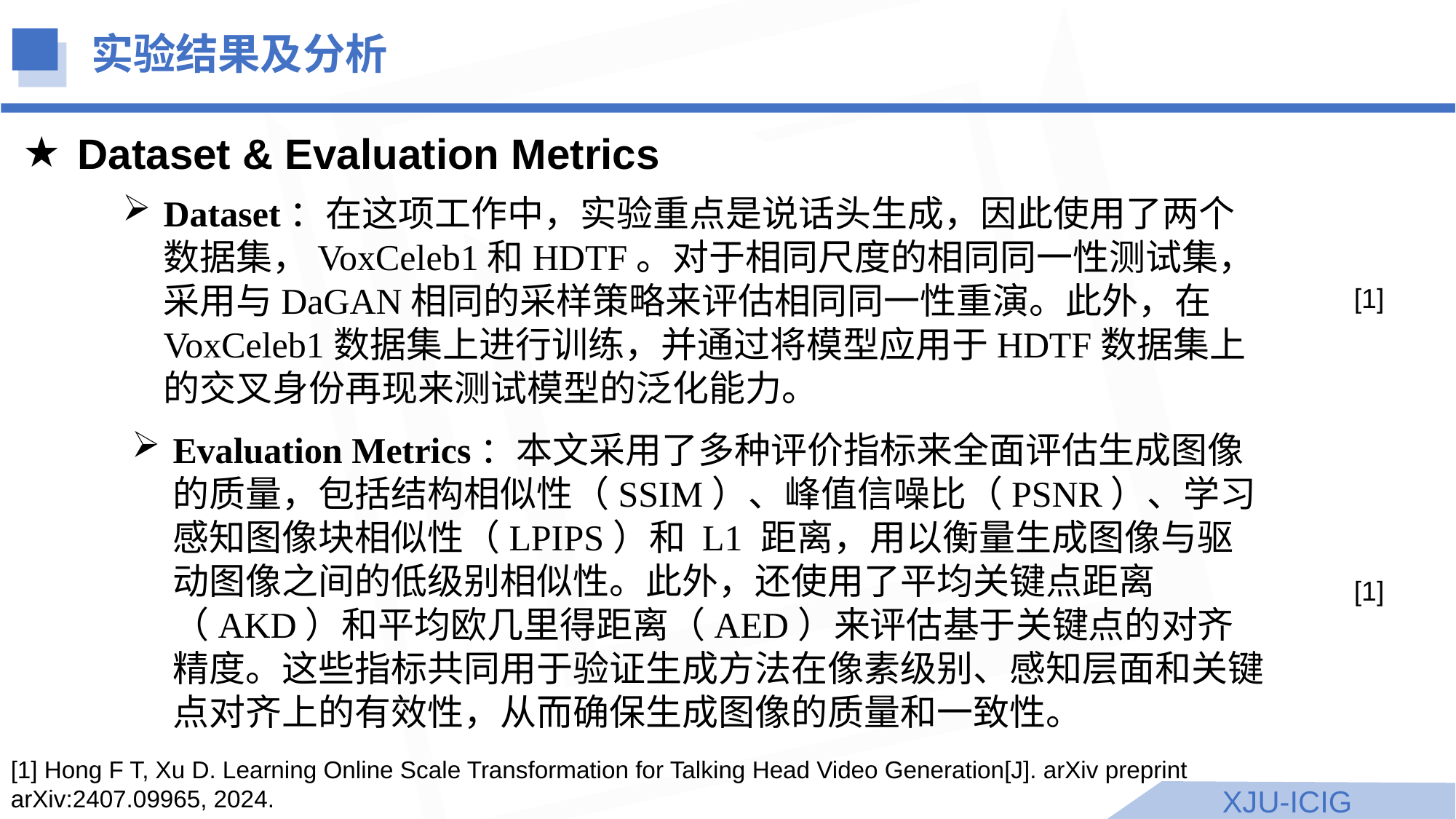

实验结果及分析

Dataset & Evaluation Metrics
Dataset：在这项工作中，实验重点是说话头生成，因此使用了两个数据集，VoxCeleb1和HDTF。对于相同尺度的相同同一性测试集，采用与DaGAN相同的采样策略来评估相同同一性重演。此外，在VoxCeleb1数据集上进行训练，并通过将模型应用于HDTF数据集上的交叉身份再现来测试模型的泛化能力。
[1]
Evaluation Metrics：本文采用了多种评价指标来全面评估生成图像的质量，包括结构相似性（SSIM）、峰值信噪比（PSNR）、学习感知图像块相似性（LPIPS）和 L1 距离，用以衡量生成图像与驱动图像之间的低级别相似性。此外，还使用了平均关键点距离（AKD）和平均欧几里得距离（AED）来评估基于关键点的对齐精度。这些指标共同用于验证生成方法在像素级别、感知层面和关键点对齐上的有效性，从而确保生成图像的质量和一致性。
[1]
[1] Hong F T, Xu D. Learning Online Scale Transformation for Talking Head Video Generation[J]. arXiv preprint arXiv:2407.09965, 2024.
XJU-ICIG